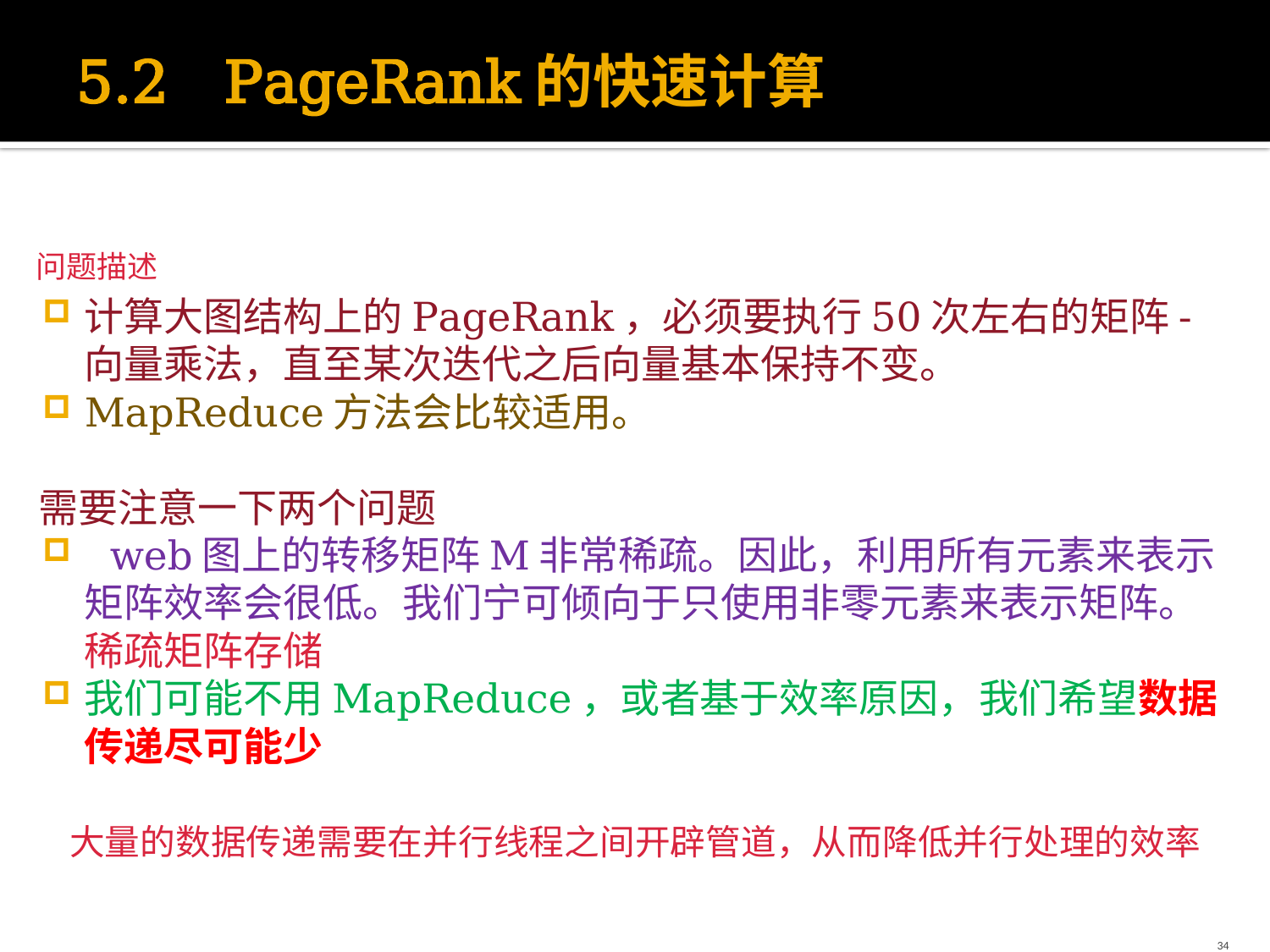

# 5.2   PageRank的快速计算
问题描述

计算大图结构上的PageRank，必须要执行50次左右的矩阵-向量乘法，直至某次迭代之后向量基本保持不变。
MapReduce方法会比较适用。

需要注意一下两个问题
  web图上的转移矩阵M非常稀疏。因此，利用所有元素来表示矩阵效率会很低。我们宁可倾向于只使用非零元素来表示矩阵。
稀疏矩阵存储
我们可能不用MapReduce，或者基于效率原因，我们希望数据传递尽可能少
大量的数据传递需要在并行线程之间开辟管道，从而降低并行处理的效率
34